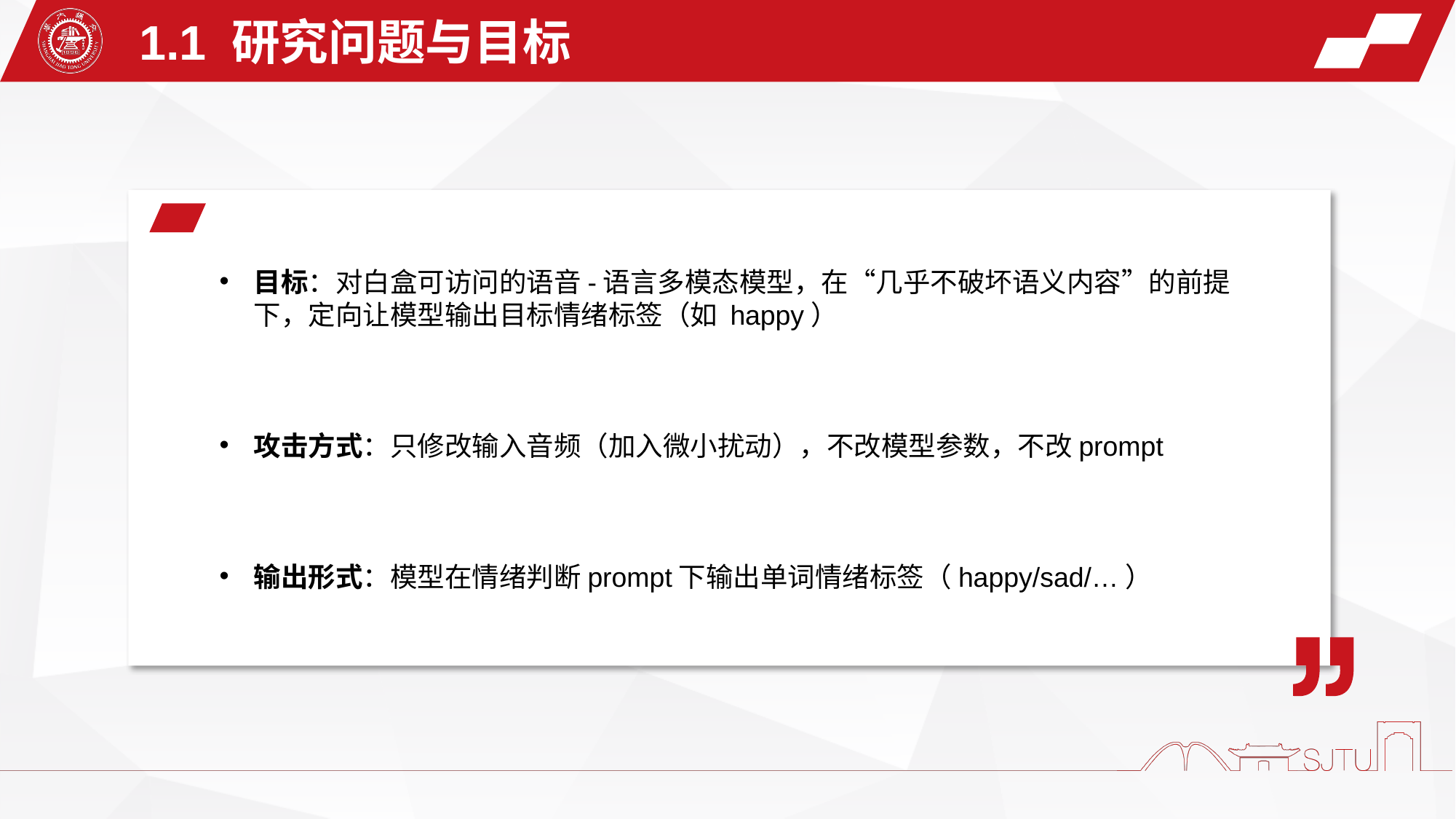

1.1 研究问题与目标

目标：对白盒可访问的语音-语言多模态模型，在“几乎不破坏语义内容”的前提下，定向让模型输出目标情绪标签（如 happy）

攻击方式：只修改输入音频（加入微小扰动），不改模型参数，不改prompt

输出形式：模型在情绪判断prompt下输出单词情绪标签（happy/sad/…）